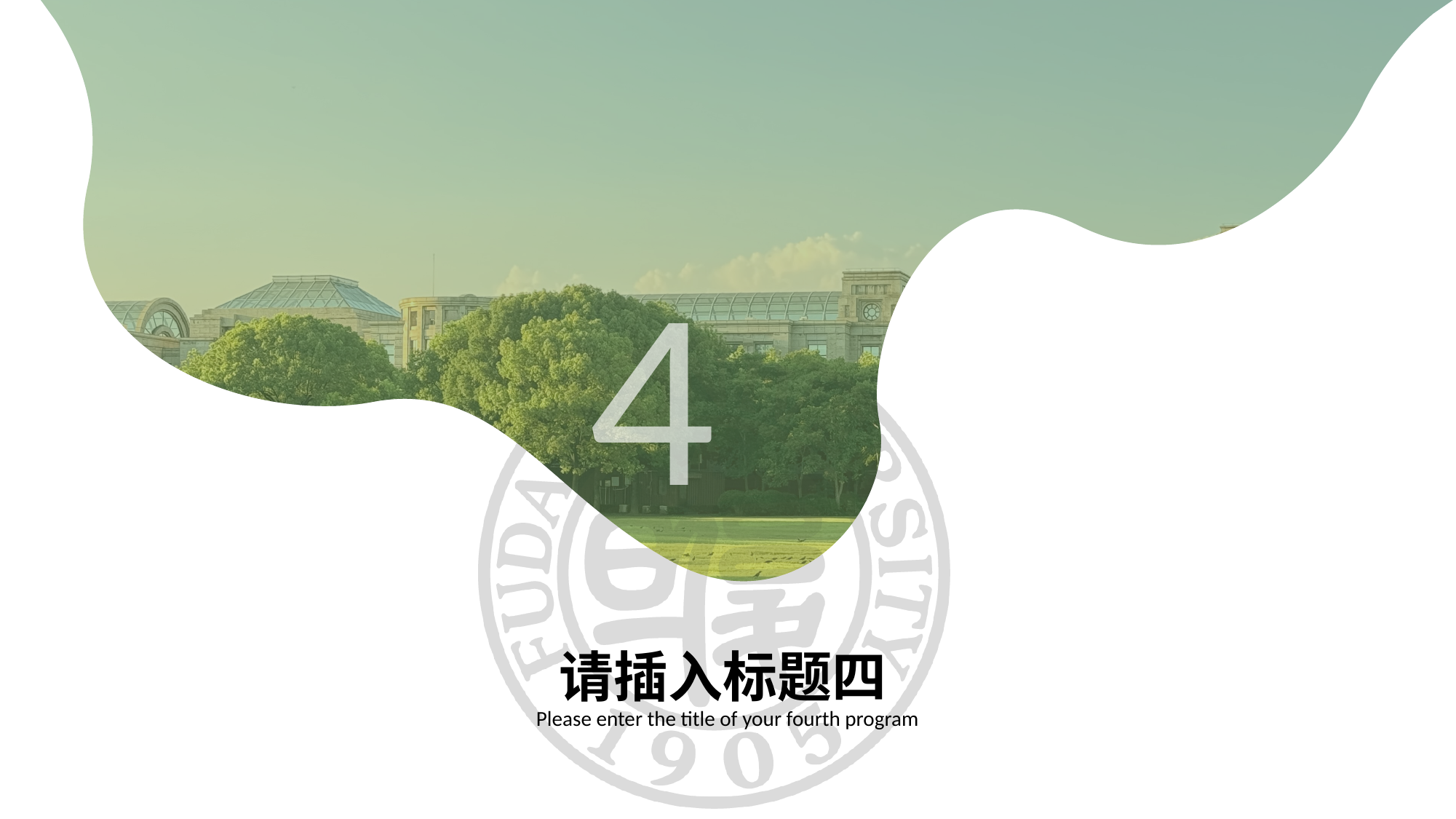

4
请插入标题四
Please enter the title of your fourth program